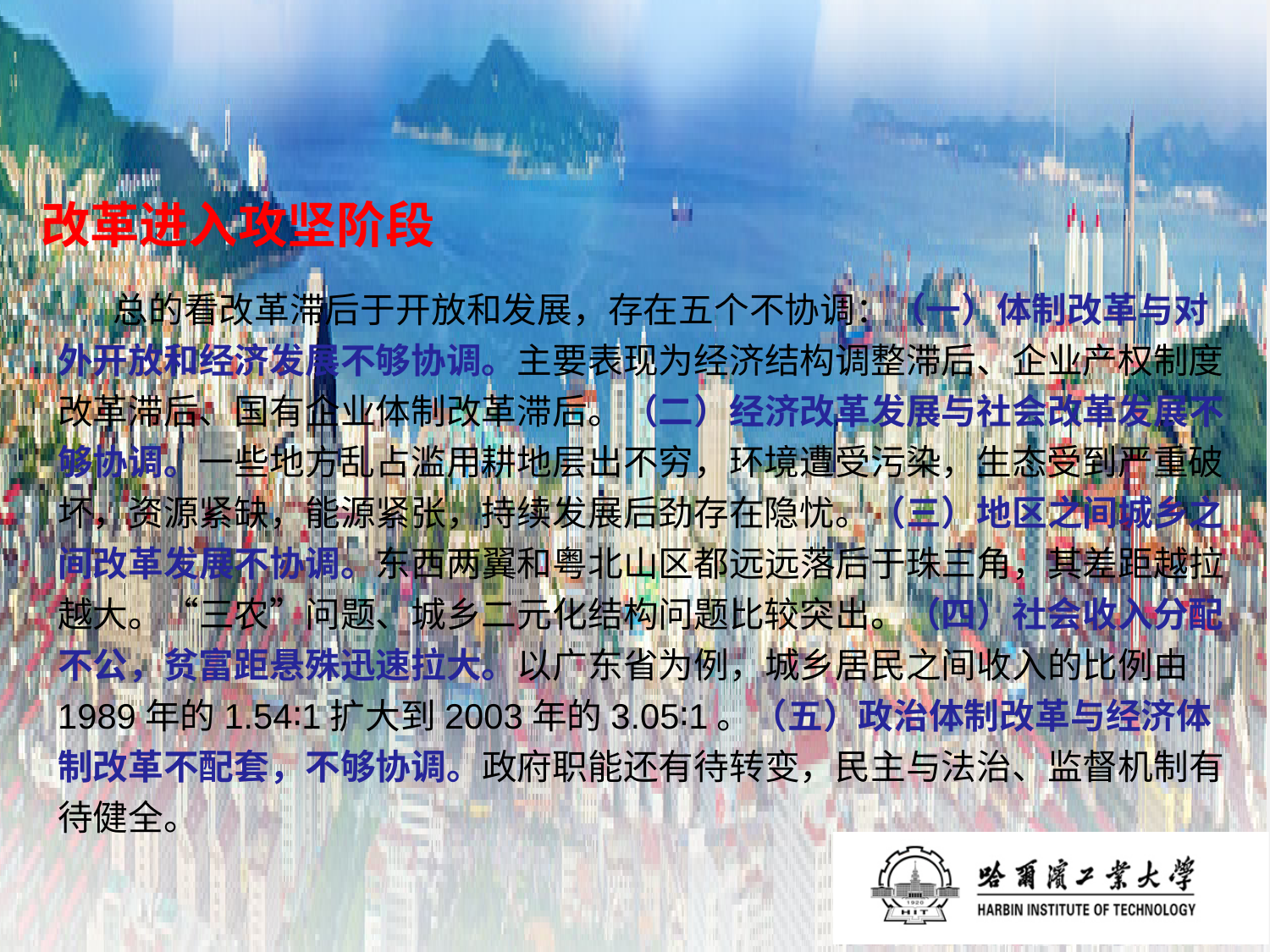

# 改革进入攻坚阶段
      总的看改革滞后于开放和发展，存在五个不协调：（一）体制改革与对外开放和经济发展不够协调。主要表现为经济结构调整滞后、企业产权制度改革滞后、国有企业体制改革滞后。（二）经济改革发展与社会改革发展不够协调。一些地方乱占滥用耕地层出不穷，环境遭受污染，生态受到严重破坏，资源紧缺，能源紧张，持续发展后劲存在隐忧。（三）地区之间城乡之间改革发展不协调。东西两翼和粤北山区都远远落后于珠三角，其差距越拉越大。“三农”问题、城乡二元化结构问题比较突出。（四）社会收入分配不公，贫富距悬殊迅速拉大。以广东省为例，城乡居民之间收入的比例由1989年的1.54∶1扩大到2003年的3.05∶1。（五）政治体制改革与经济体制改革不配套，不够协调。政府职能还有待转变，民主与法治、监督机制有待健全。